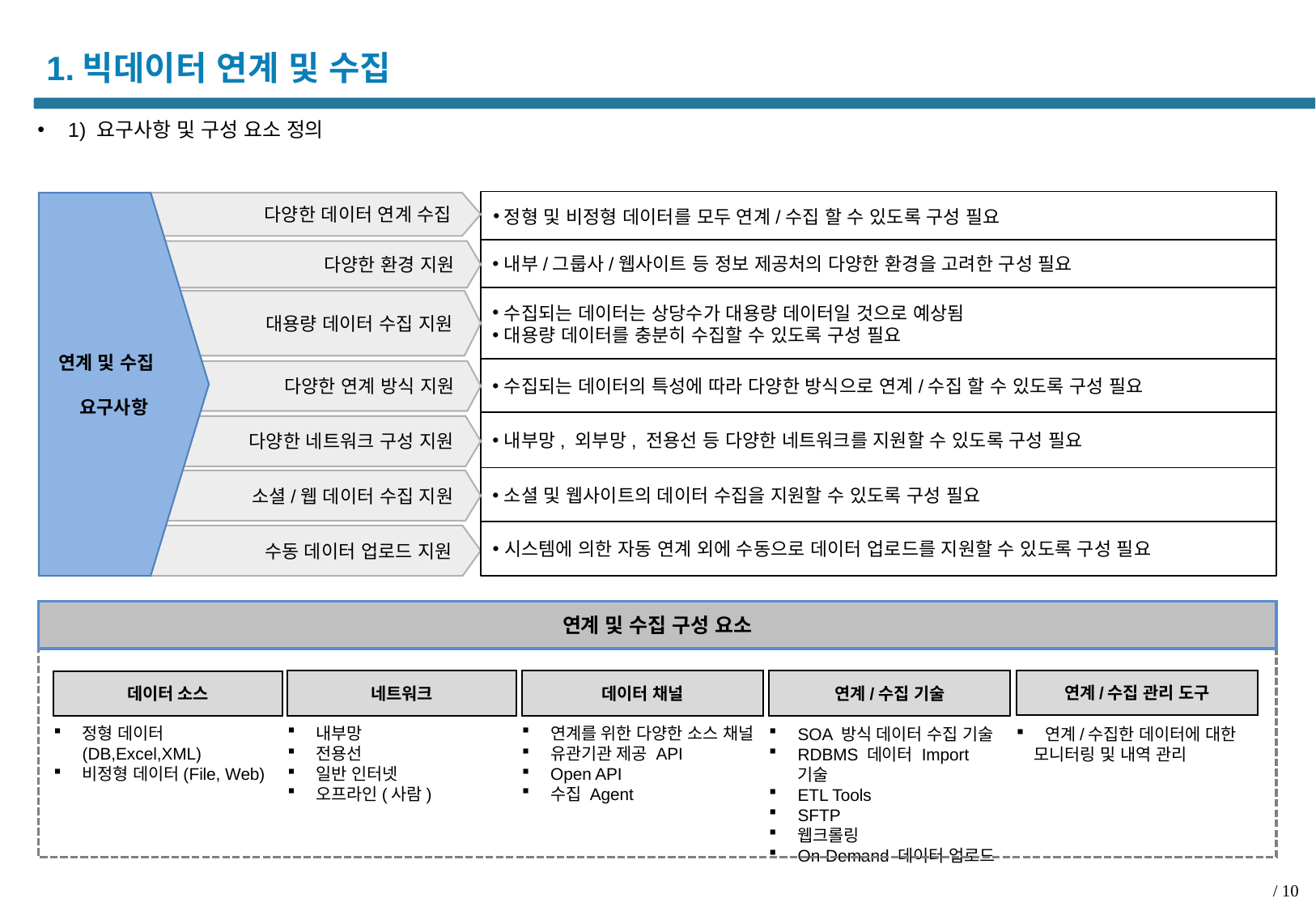

# 1.빅데이터 연계 및 수집
1) 요구사항 및 구성 요소 정의
정형 및 비정형 데이터를 모두 연계/수집 할 수 있도록 구성 필요
연계 및 수집

 요구사항
다양한 데이터 연계 수집
내부/그룹사/웹사이트 등 정보 제공처의 다양한 환경을 고려한 구성 필요
다양한 환경 지원
수집되는 데이터는 상당수가 대용량 데이터일 것으로 예상됨
대용량 데이터를 충분히 수집할 수 있도록 구성 필요
대용량 데이터 수집 지원
수집되는 데이터의 특성에 따라 다양한 방식으로 연계/수집 할 수 있도록 구성 필요
다양한 연계 방식 지원
내부망, 외부망, 전용선 등 다양한 네트워크를 지원할 수 있도록 구성 필요
다양한 네트워크 구성 지원
소셜 및 웹사이트의 데이터 수집을 지원할 수 있도록 구성 필요
소셜/웹 데이터 수집 지원
시스템에 의한 자동 연계 외에 수동으로 데이터 업로드를 지원할 수 있도록 구성 필요
수동 데이터 업로드 지원
연계 및 수집 구성 요소

연계/수집 기술
연계/수집 관리 도구
네트워크
데이터 채널
데이터 소스
내부망
전용선
일반 인터넷
오프라인(사람)
연계를 위한 다양한 소스 채널
유관기관 제공 API
Open API
수집 Agent
정형 데이터(DB,Excel,XML)
비정형 데이터(File, Web)
SOA 방식 데이터 수집 기술
RDBMS 데이터 Import 기술
ETL Tools
SFTP
웹크롤링
On-Demand 데이터 업로드
연계/수집한 데이터에 대한
   모니터링 및 내역 관리
/ 10